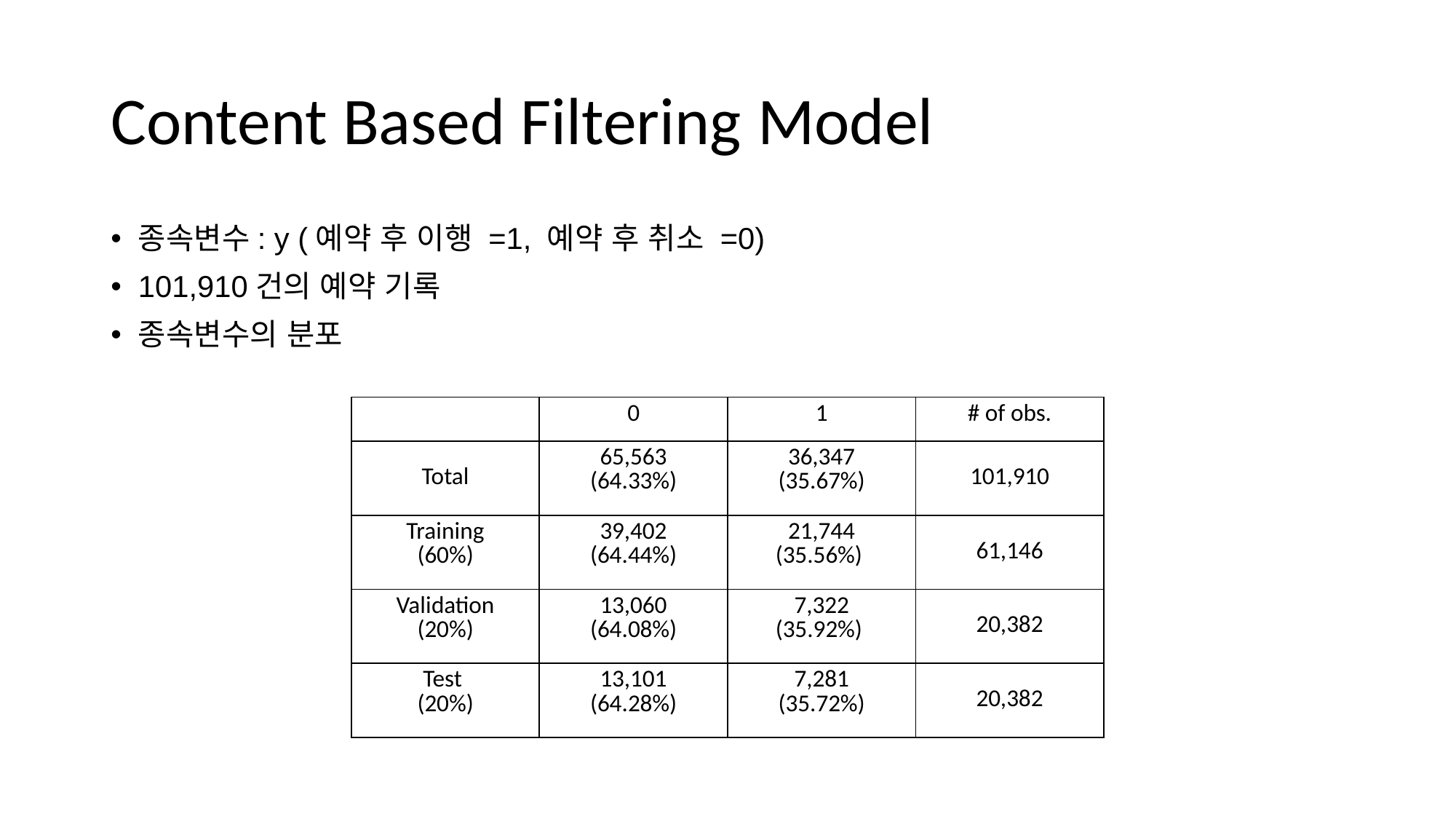

# Content Based Filtering Model
종속변수: y (예약 후 이행 =1, 예약 후 취소 =0)
101,910건의 예약 기록
종속변수의 분포

|  | 0 | 1 | # of obs. |
| --- | --- | --- | --- |
| Total | 65,563 (64.33%) | 36,347 (35.67%) | 101,910 |
| Training (60%) | 39,402 (64.44%) | 21,744 (35.56%) | 61,146 |
| Validation (20%) | 13,060 (64.08%) | 7,322 (35.92%) | 20,382 |
| Test (20%) | 13,101 (64.28%) | 7,281 (35.72%) | 20,382 |